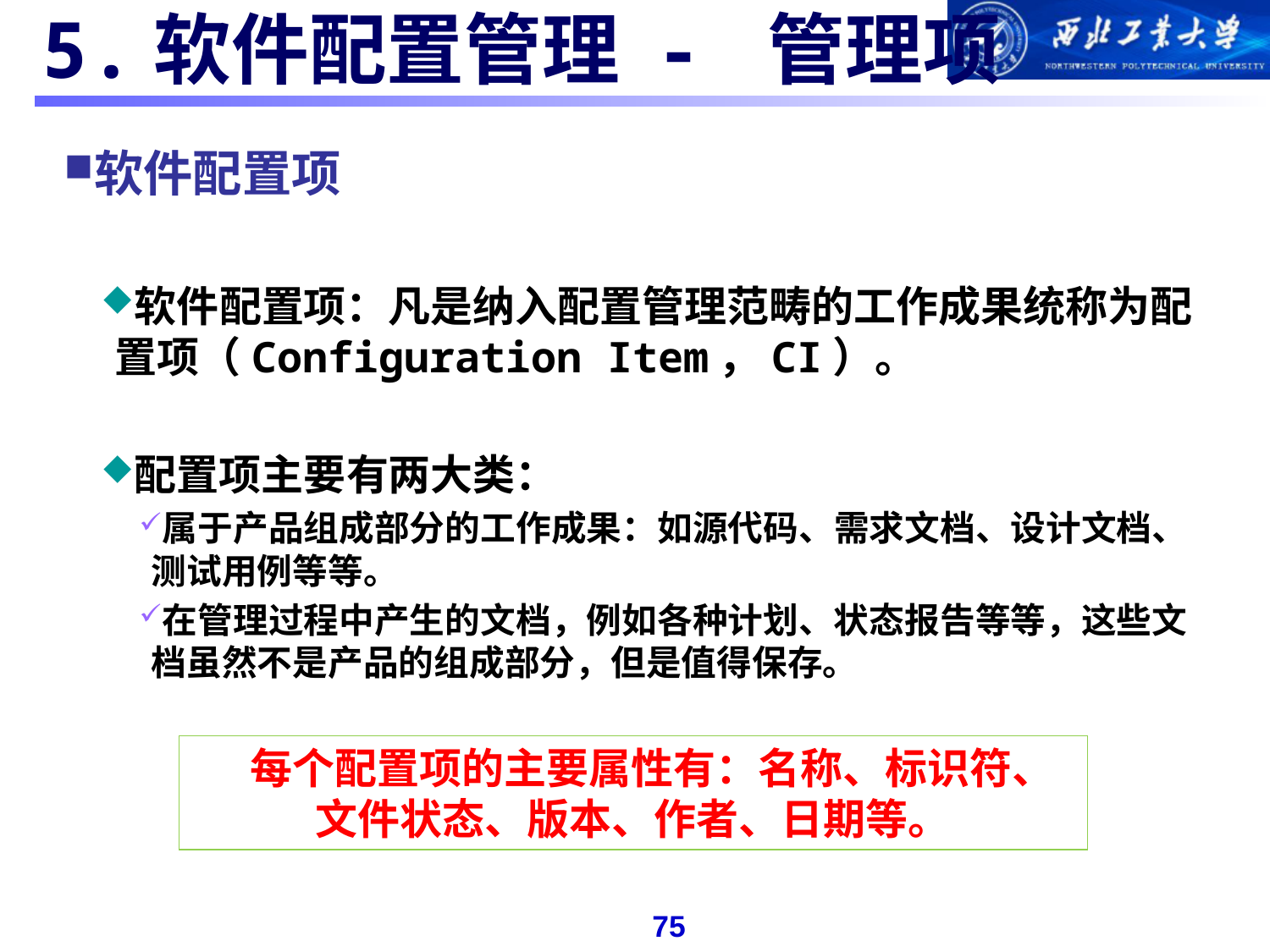

#
5.软件配置管理 - 管理项
软件配置项

软件配置项：凡是纳入配置管理范畴的工作成果统称为配置项（Configuration Item，CI）。

配置项主要有两大类：
属于产品组成部分的工作成果：如源代码、需求文档、设计文档、测试用例等等。
在管理过程中产生的文档，例如各种计划、状态报告等等，这些文档虽然不是产品的组成部分，但是值得保存。

   每个配置项的主要属性有：名称、标识符、文件状态、版本、作者、日期等。